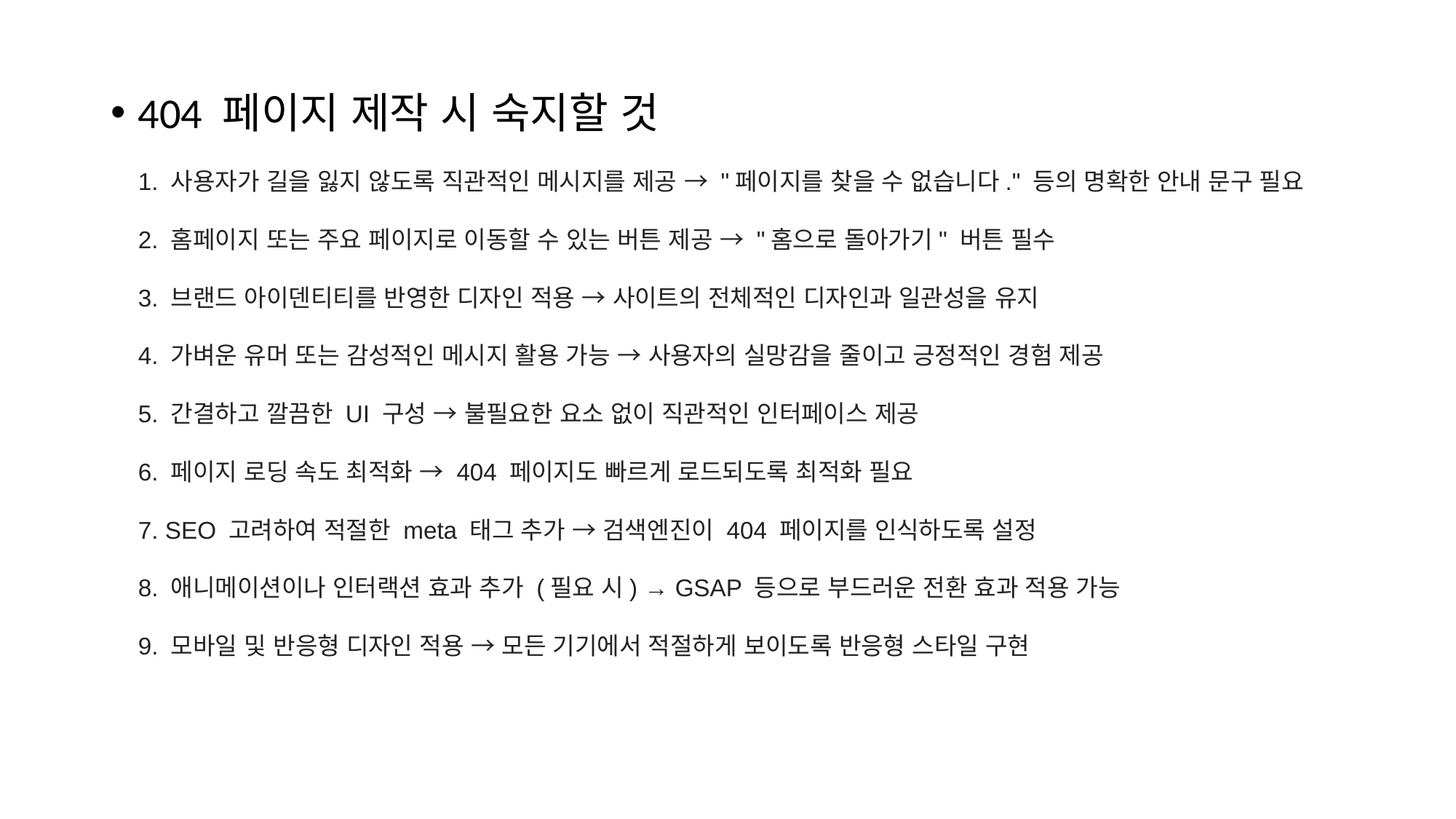

404 페이지 제작 시 숙지할 것
1. 사용자가 길을 잃지 않도록 직관적인 메시지를 제공 → "페이지를 찾을 수 없습니다." 등의 명확한 안내 문구 필요
2. 홈페이지 또는 주요 페이지로 이동할 수 있는 버튼 제공 → "홈으로 돌아가기" 버튼 필수
3. 브랜드 아이덴티티를 반영한 디자인 적용 → 사이트의 전체적인 디자인과 일관성을 유지
4. 가벼운 유머 또는 감성적인 메시지 활용 가능 → 사용자의 실망감을 줄이고 긍정적인 경험 제공
5. 간결하고 깔끔한 UI 구성 → 불필요한 요소 없이 직관적인 인터페이스 제공
6. 페이지 로딩 속도 최적화 → 404 페이지도 빠르게 로드되도록 최적화 필요
7. SEO 고려하여 적절한 meta 태그 추가 → 검색엔진이 404 페이지를 인식하도록 설정
8. 애니메이션이나 인터랙션 효과 추가 (필요 시) → GSAP 등으로 부드러운 전환 효과 적용 가능
9. 모바일 및 반응형 디자인 적용 → 모든 기기에서 적절하게 보이도록 반응형 스타일 구현